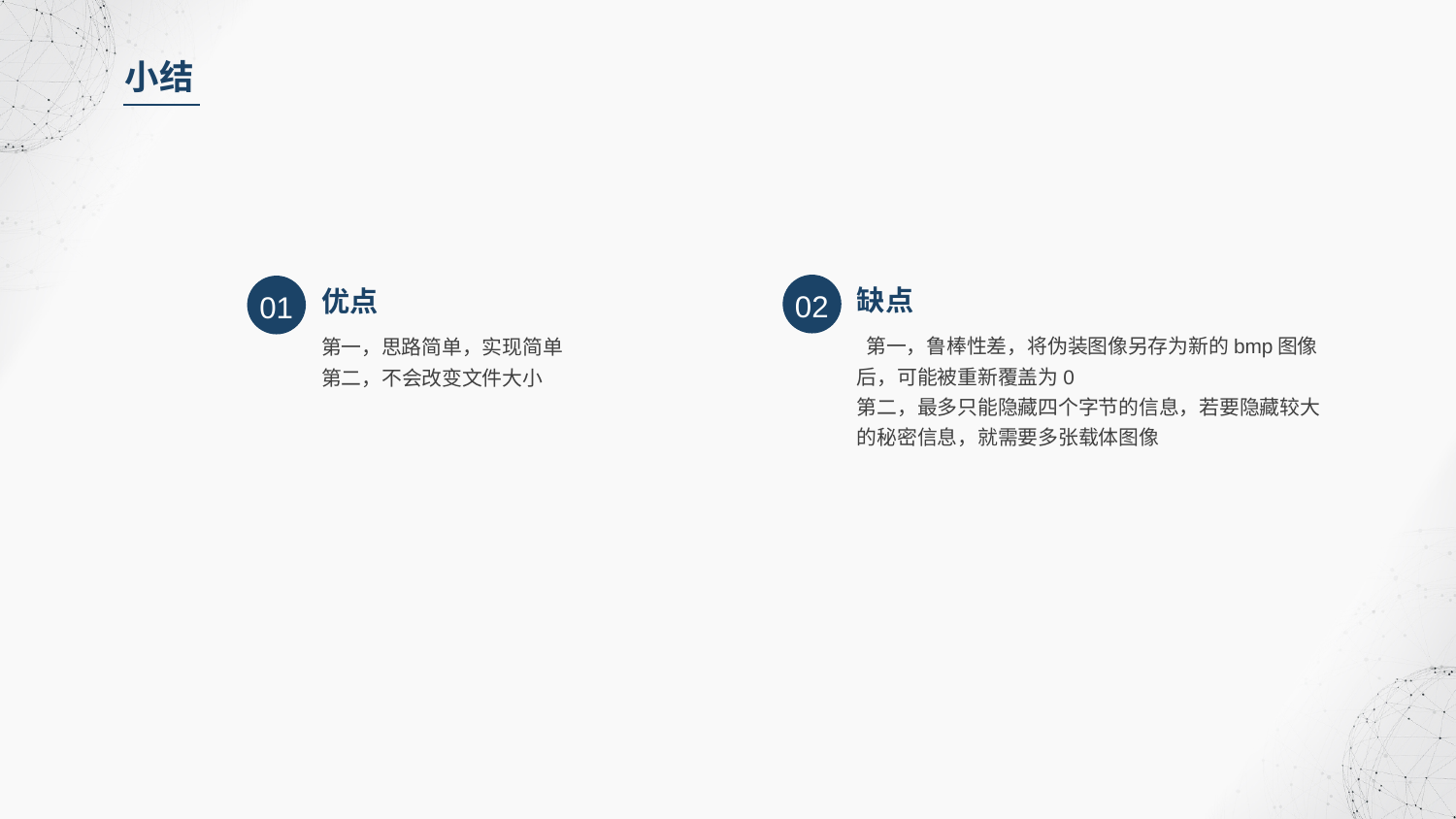

小结

02

01
缺点
优点
 第一，鲁棒性差，将伪装图像另存为新的bmp图像后，可能被重新覆盖为0
第二，最多只能隐藏四个字节的信息，若要隐藏较大的秘密信息，就需要多张载体图像
第一，思路简单，实现简单
第二，不会改变文件大小